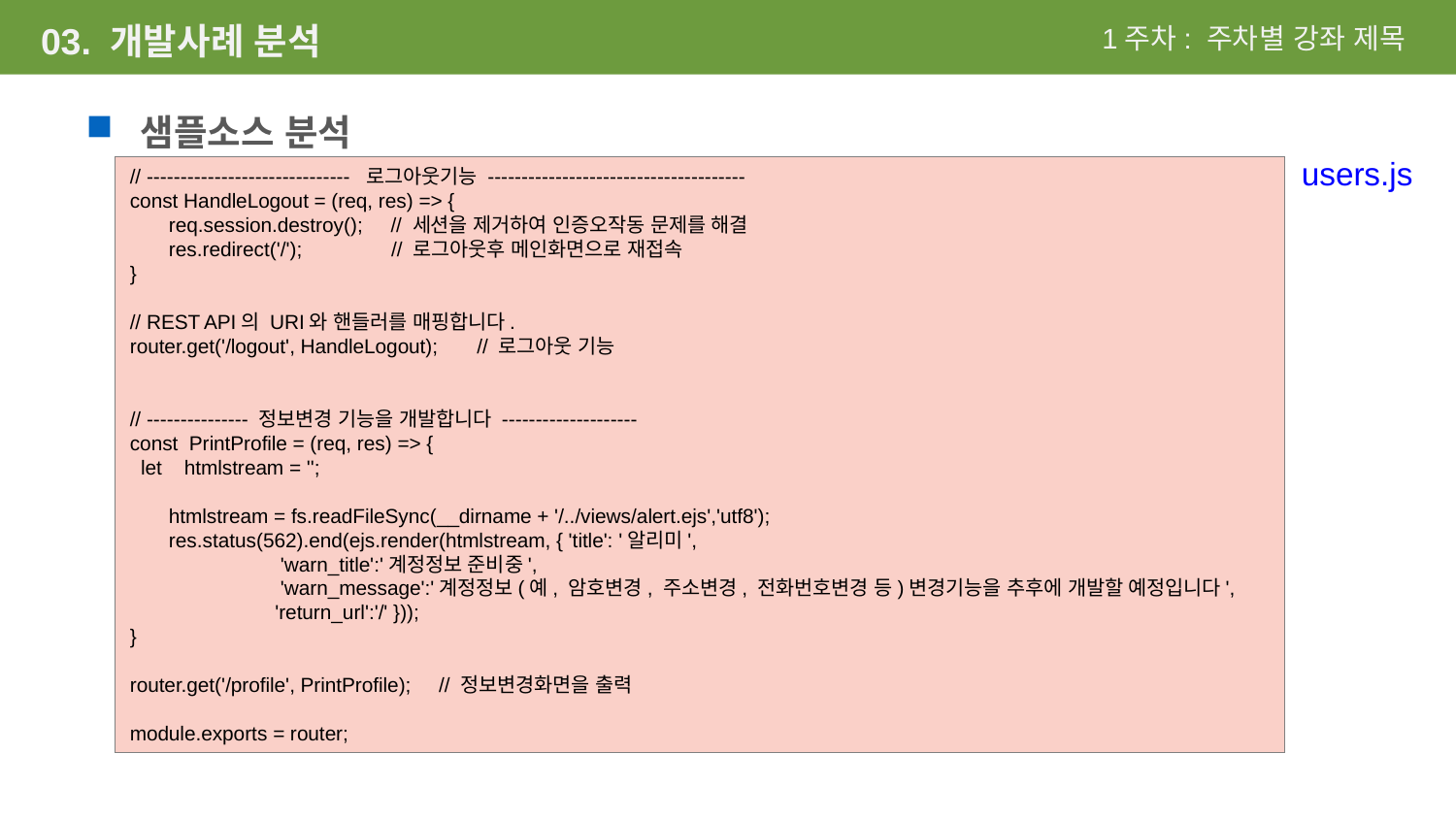

1주차: 주차별 강좌 제목
03. 개발사례 분석
샘플소스 분석
users.js
// ------------------------------  로그아웃기능 --------------------------------------
const HandleLogout = (req, res) => {
       req.session.destroy();     // 세션을 제거하여 인증오작동 문제를 해결
       res.redirect('/');                // 로그아웃후 메인화면으로 재접속
}

// REST API의 URI와 핸들러를 매핑합니다.
router.get('/logout', HandleLogout);       // 로그아웃 기능

// --------------- 정보변경 기능을 개발합니다 --------------------
const  PrintProfile = (req, res) => {
  let    htmlstream = '';

       htmlstream = fs.readFileSync(__dirname + '/../views/alert.ejs','utf8');
       res.status(562).end(ejs.render(htmlstream, { 'title': '알리미',
                           'warn_title':'계정정보 준비중',
                           'warn_message':'계정정보(예, 암호변경, 주소변경, 전화번호변경 등)변경기능을 추후에 개발할 예정입니다',
                          'return_url':'/' }));
}

router.get('/profile', PrintProfile);     // 정보변경화면을 출력

module.exports = router;